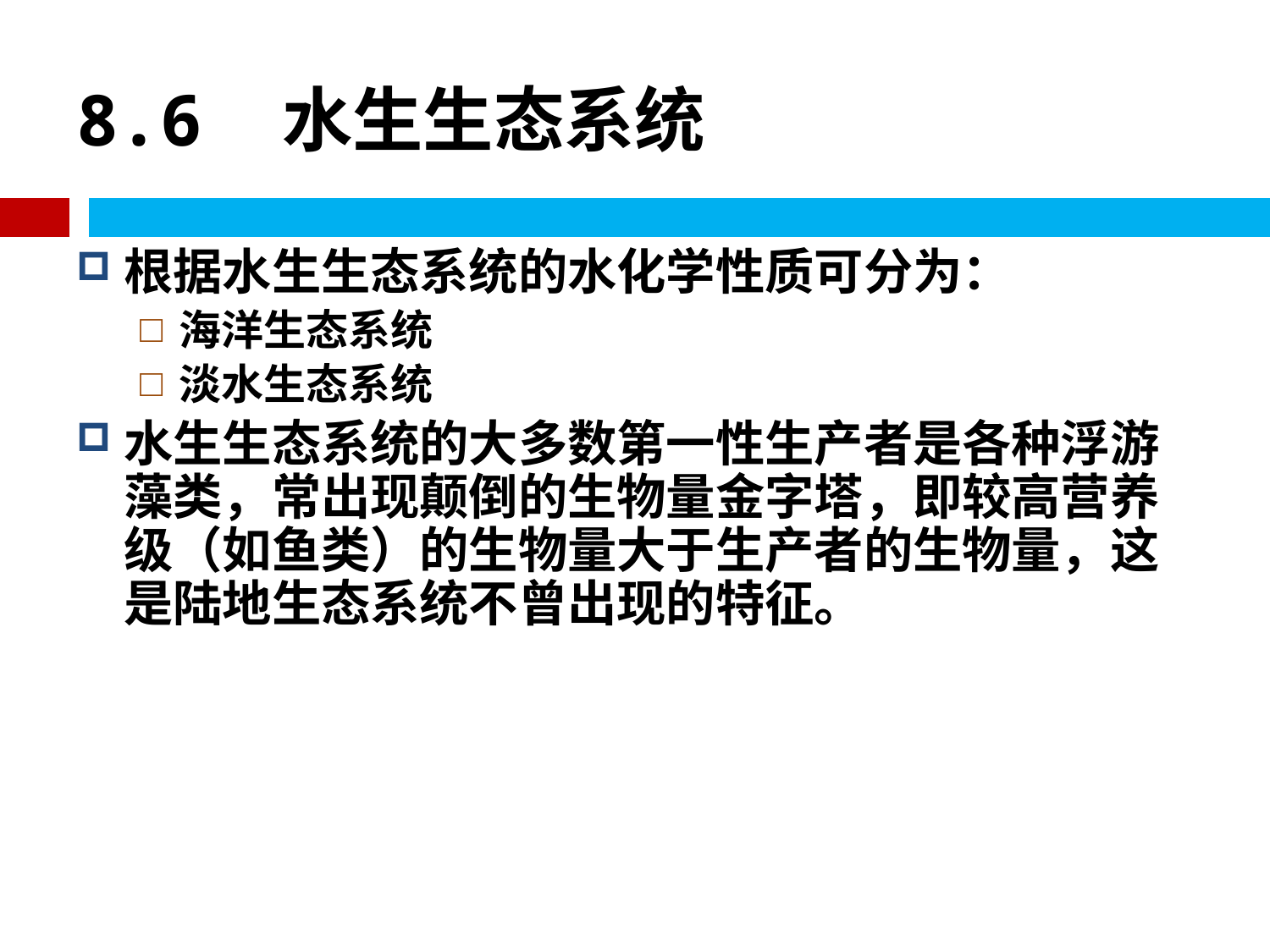

# 8.6  水生生态系统
根据水生生态系统的水化学性质可分为：
海洋生态系统
淡水生态系统
水生生态系统的大多数第一性生产者是各种浮游藻类，常出现颠倒的生物量金字塔，即较高营养级（如鱼类）的生物量大于生产者的生物量，这是陆地生态系统不曾出现的特征。